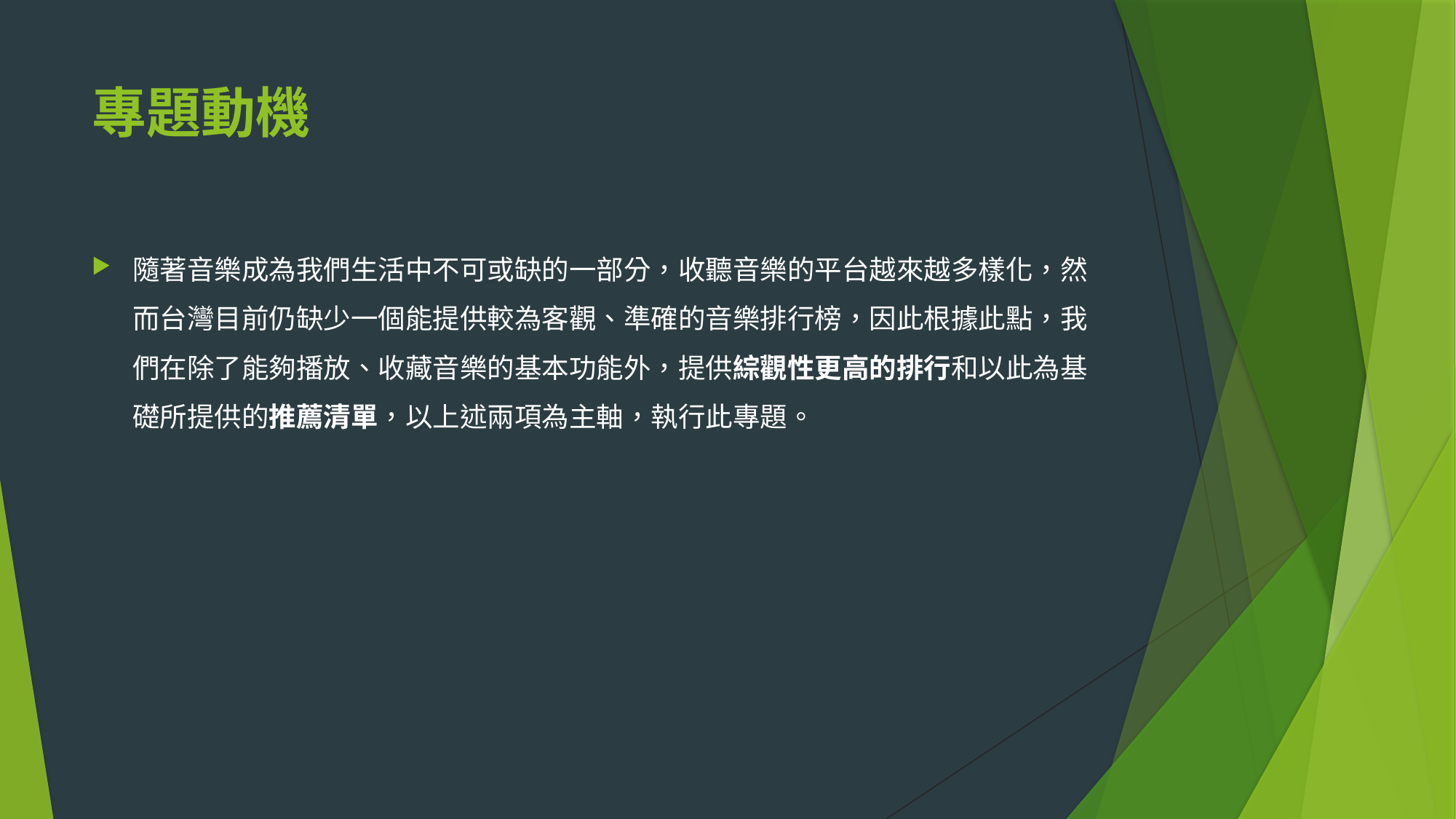

# 專題動機
隨著音樂成為我們生活中不可或缺的一部分，收聽音樂的平台越來越多樣化，然而台灣目前仍缺少一個能提供較為客觀、準確的音樂排行榜，因此根據此點，我們在除了能夠播放、收藏音樂的基本功能外，提供綜觀性更高的排行和以此為基礎所提供的推薦清單，以上述兩項為主軸，執行此專題。